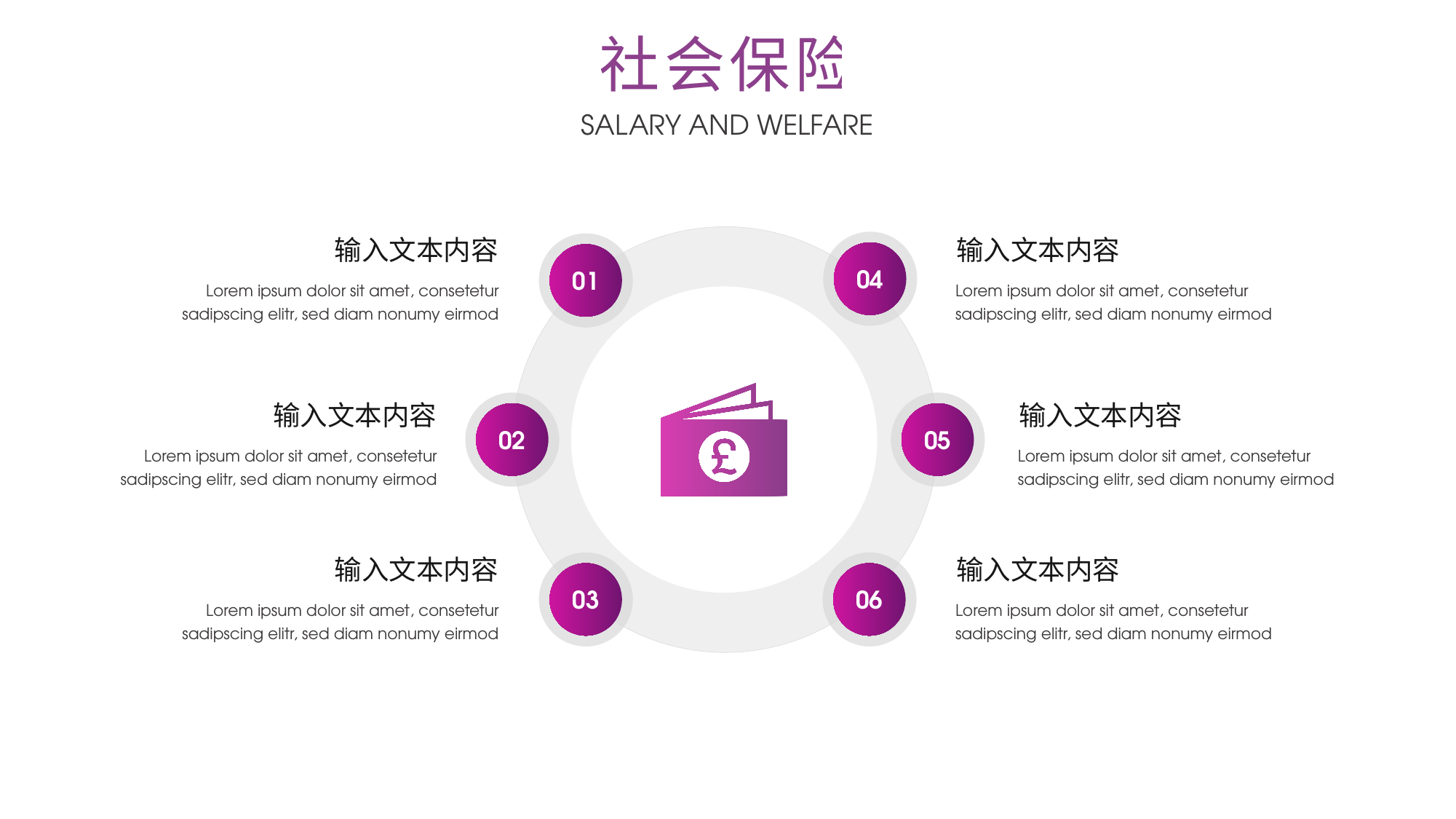

社会保险
SALARY AND WELFARE

输入文本内容
Lorem ipsum dolor sit amet, consetetur sadipscing elitr, sed diam nonumy eirmod
输入文本内容
Lorem ipsum dolor sit amet, consetetur sadipscing elitr, sed diam nonumy eirmod

04
01

输入文本内容
Lorem ipsum dolor sit amet, consetetur sadipscing elitr, sed diam nonumy eirmod
输入文本内容
Lorem ipsum dolor sit amet, consetetur sadipscing elitr, sed diam nonumy eirmod
02
05
输入文本内容
Lorem ipsum dolor sit amet, consetetur sadipscing elitr, sed diam nonumy eirmod
输入文本内容
Lorem ipsum dolor sit amet, consetetur sadipscing elitr, sed diam nonumy eirmod

03
06